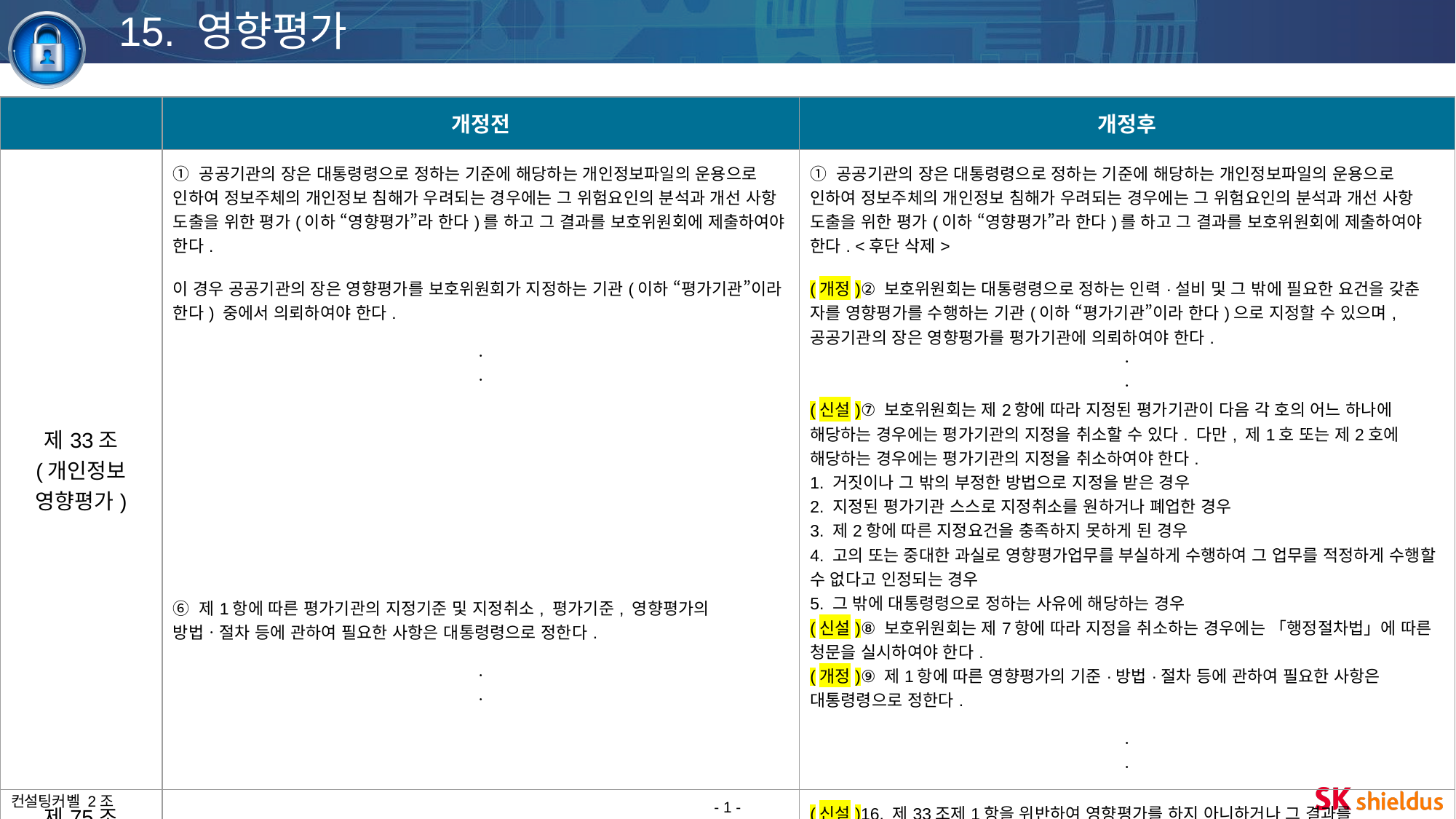

15. 영향평가

|  | 개정전 | 개정후 |
| --- | --- | --- |
| 제33조 (개인정보 영향평가) | ① 공공기관의 장은 대통령령으로 정하는 기준에 해당하는 개인정보파일의 운용으로 인하여 정보주체의 개인정보 침해가 우려되는 경우에는 그 위험요인의 분석과 개선 사항 도출을 위한 평가(이하 “영향평가”라 한다)를 하고 그 결과를 보호위원회에 제출하여야 한다. 이 경우 공공기관의 장은 영향평가를 보호위원회가 지정하는 기관(이하 “평가기관”이라 한다) 중에서 의뢰하여야 한다. ㆍ ㆍ ⑥ 제1항에 따른 평가기관의 지정기준 및 지정취소, 평가기준, 영향평가의 방법ㆍ절차 등에 관하여 필요한 사항은 대통령령으로 정한다. ㆍ ㆍ | ① 공공기관의 장은 대통령령으로 정하는 기준에 해당하는 개인정보파일의 운용으로 인하여 정보주체의 개인정보 침해가 우려되는 경우에는 그 위험요인의 분석과 개선 사항 도출을 위한 평가(이하 “영향평가”라 한다)를 하고 그 결과를 보호위원회에 제출하여야 한다. <후단 삭제> (개정)② 보호위원회는 대통령령으로 정하는 인력·설비 및 그 밖에 필요한 요건을 갖춘 자를 영향평가를 수행하는 기관(이하 “평가기관”이라 한다)으로 지정할 수 있으며, 공공기관의 장은 영향평가를 평가기관에 의뢰하여야 한다. ㆍ ㆍ (신설)⑦ 보호위원회는 제2항에 따라 지정된 평가기관이 다음 각 호의 어느 하나에 해당하는 경우에는 평가기관의 지정을 취소할 수 있다. 다만, 제1호 또는 제2호에 해당하는 경우에는 평가기관의 지정을 취소하여야 한다. 1. 거짓이나 그 밖의 부정한 방법으로 지정을 받은 경우 2. 지정된 평가기관 스스로 지정취소를 원하거나 폐업한 경우 3. 제2항에 따른 지정요건을 충족하지 못하게 된 경우 4. 고의 또는 중대한 과실로 영향평가업무를 부실하게 수행하여 그 업무를 적정하게 수행할 수 없다고 인정되는 경우 5. 그 밖에 대통령령으로 정하는 사유에 해당하는 경우 (신설)⑧ 보호위원회는 제7항에 따라 지정을 취소하는 경우에는 「행정절차법」에 따른 청문을 실시하여야 한다. (개정)⑨ 제1항에 따른 영향평가의 기준·방법·절차 등에 관하여 필요한 사항은 대통령령으로 정한다. ㆍ ㆍ |
| 제75조 (과태료) |  | (신설)16. 제33조제1항을 위반하여 영향평가를 하지 아니하거나 그 결과를 보호위원회에 제출하지 아니한 자 |
- 1 -